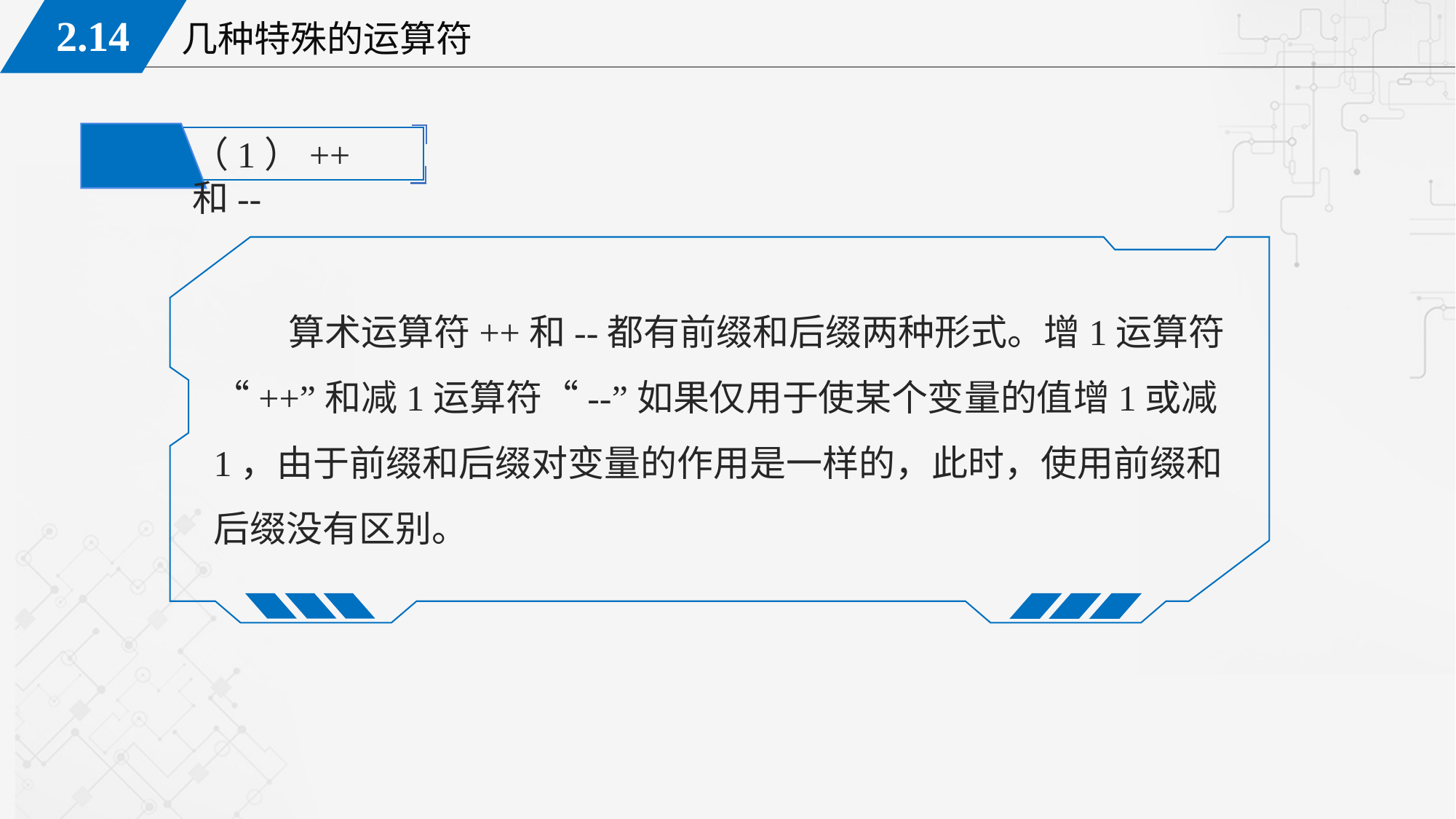

（1）++和--

算术运算符++和--都有前缀和后缀两种形式。增1运算符“++”和减1运算符“--”如果仅用于使某个变量的值增1或减1，由于前缀和后缀对变量的作用是一样的，此时，使用前缀和后缀没有区别。